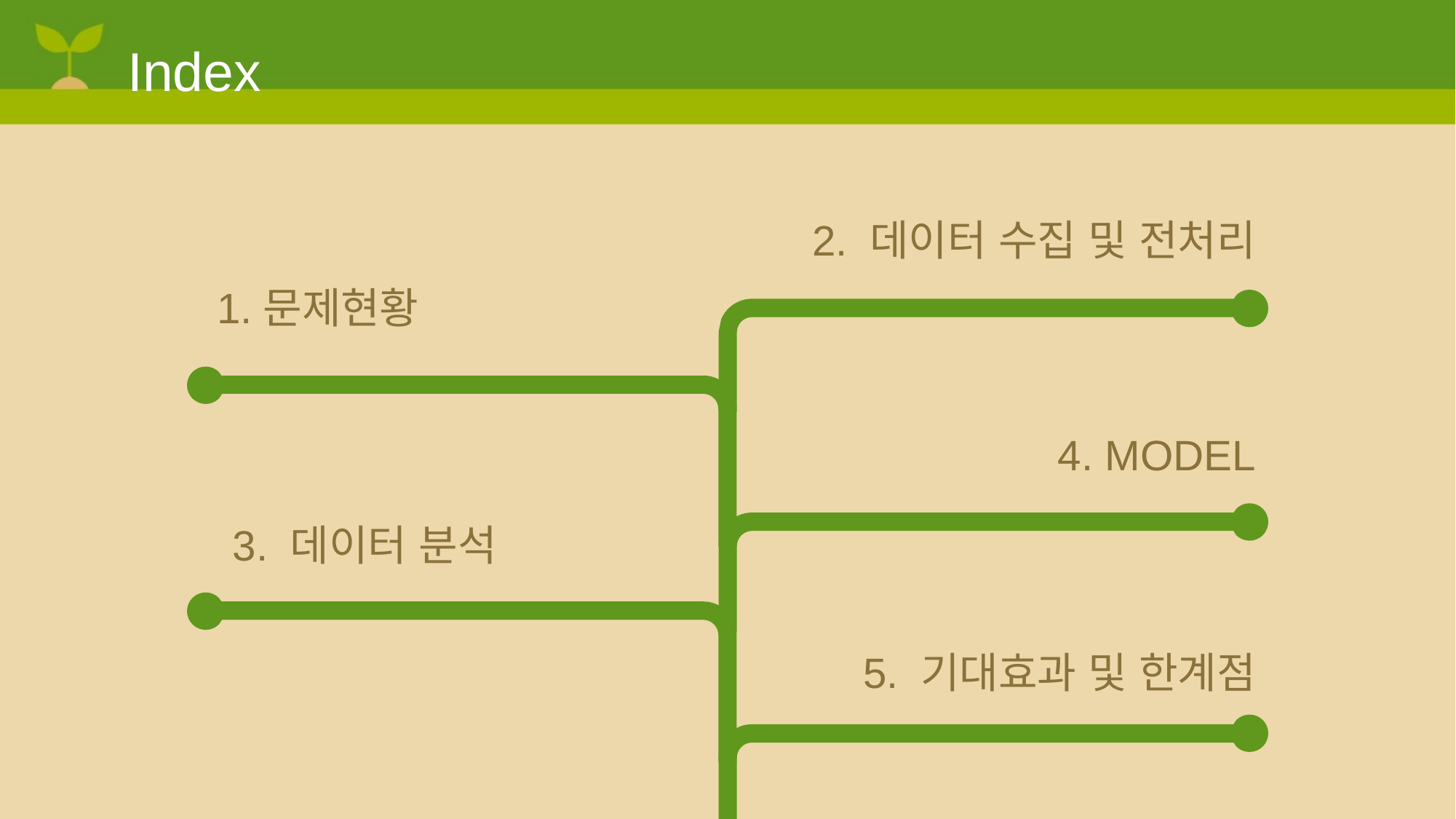

# Index
2. 데이터 수집 및 전처리
1.문제현황
4. MODEL
3. 데이터 분석
5. 기대효과 및 한계점